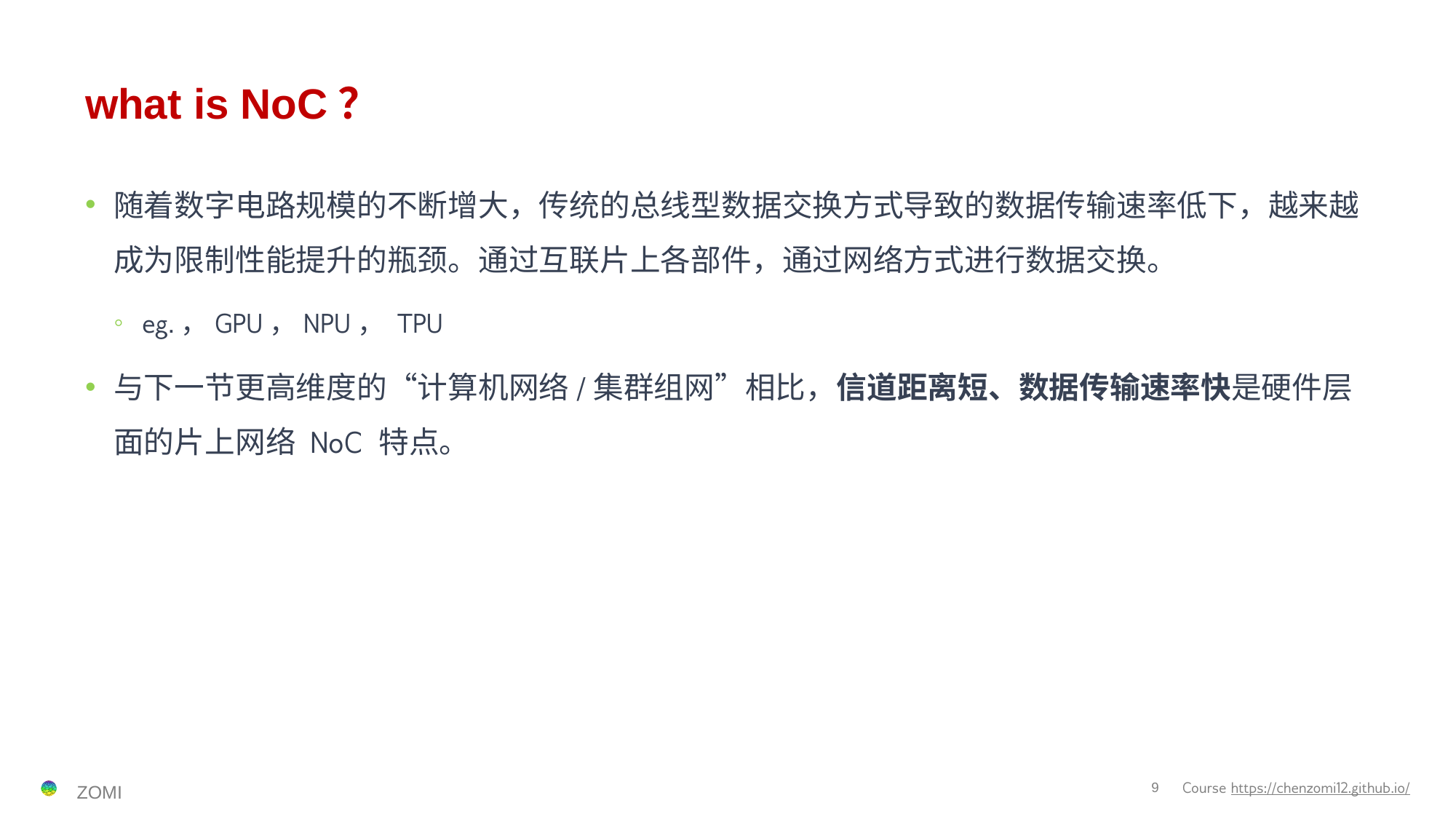

# what is NoC？
随着数字电路规模的不断增大，传统的总线型数据交换方式导致的数据传输速率低下，越来越成为限制性能提升的瓶颈。通过互联片上各部件，通过网络方式进行数据交换。
eg.，GPU，NPU， TPU
与下一节更高维度的“计算机网络/集群组网”相比，信道距离短、数据传输速率快是硬件层面的片上网络 NoC 特点。